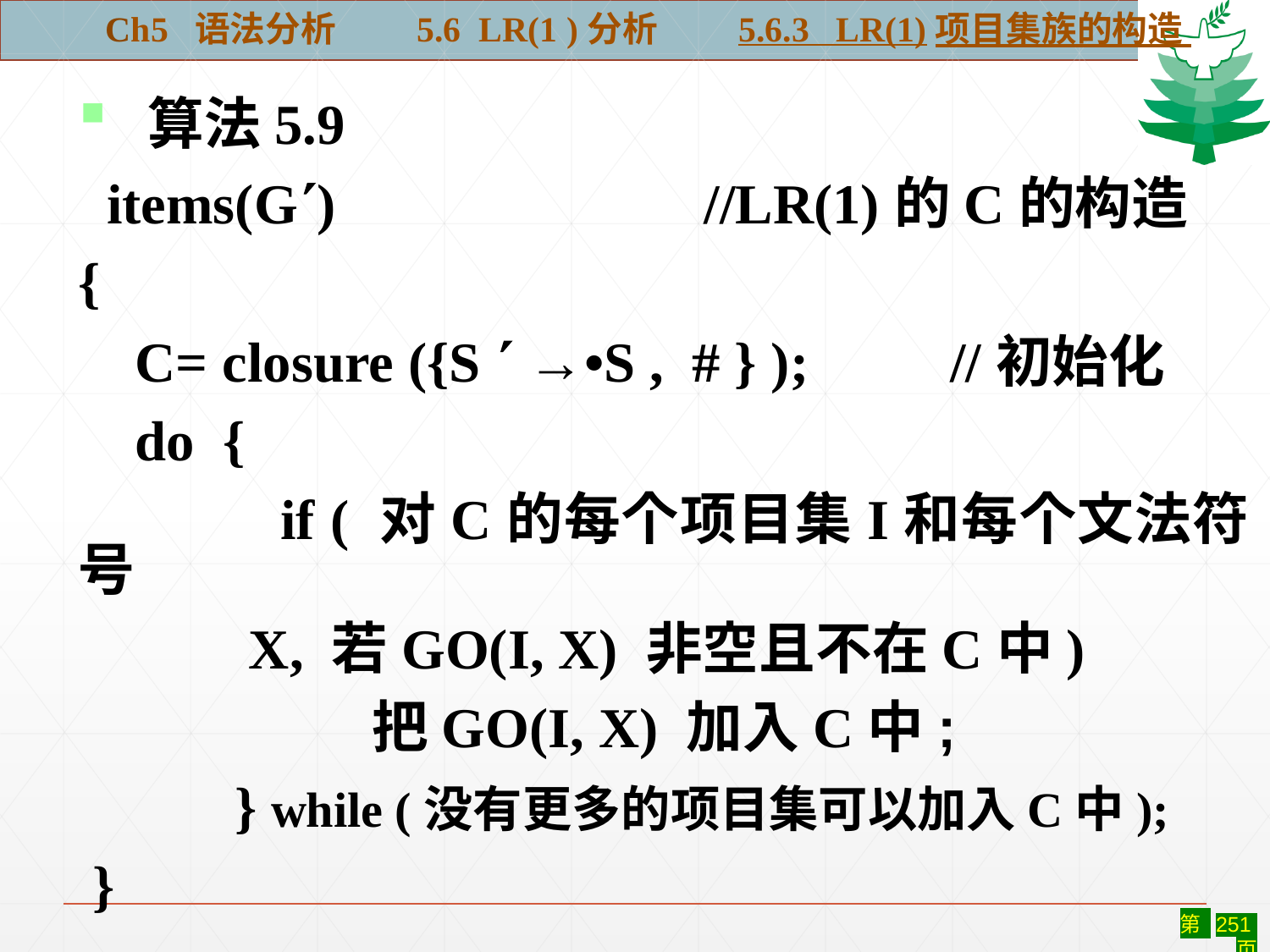

Ch5  语法分析         5.6  LR(1 )分析         5.6.3   LR(1)项目集族的构造
#
  算法5.9
  items(G′)                          //LR(1)的C的构造
{
    C= closure ({S ′ →•S ,  # } );          //初始化
    do  {
             if ( 对C的每个项目集I和每个文法符号
            X, 若GO(I, X) 非空且不在C中)
		  把GO(I, X) 加入C中;
           } while (没有更多的项目集可以加入C中);
 }